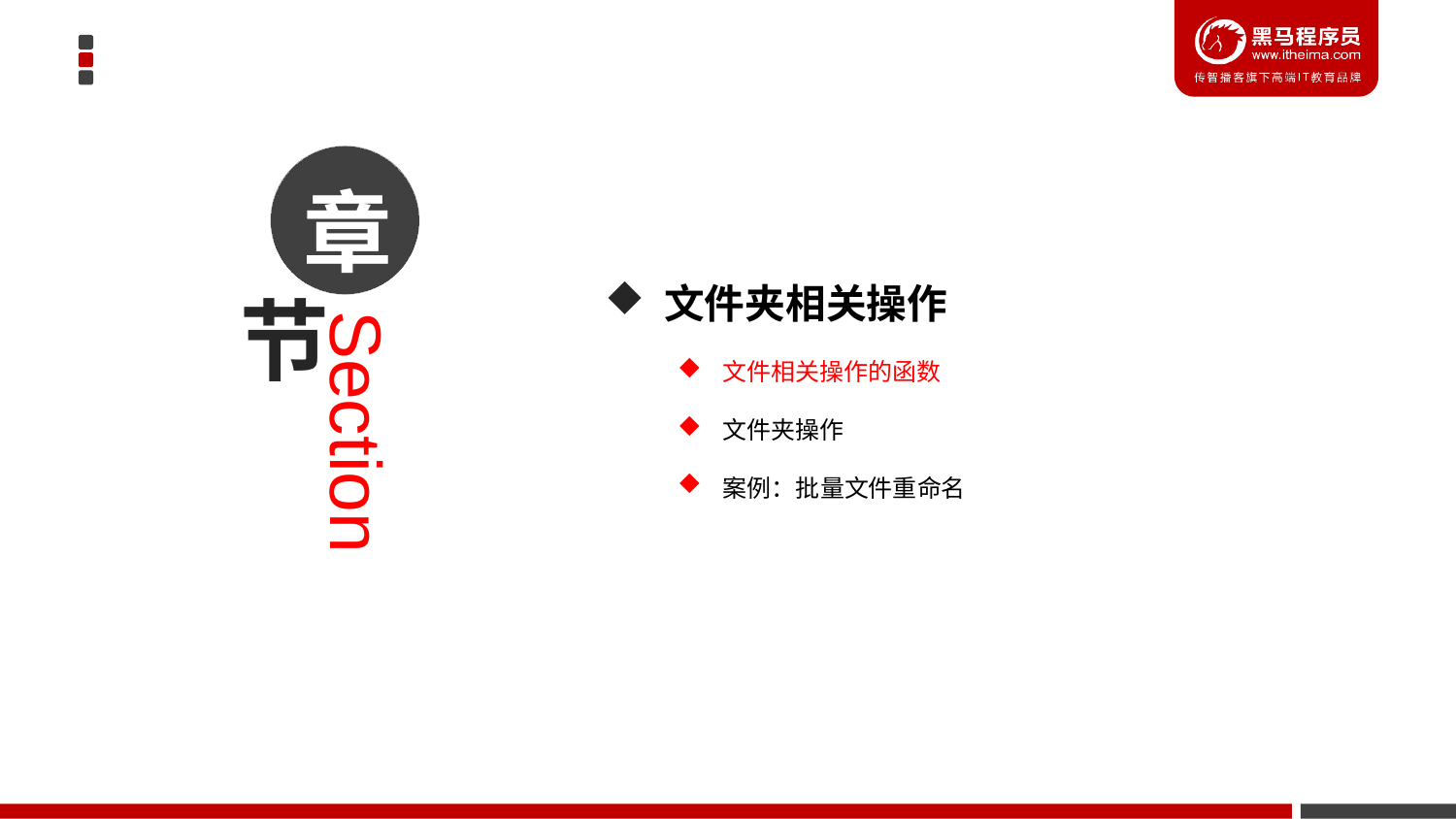

章
 文件夹相关操作
文件相关操作的函数
文件夹操作
案例：批量文件重命名

节
Section